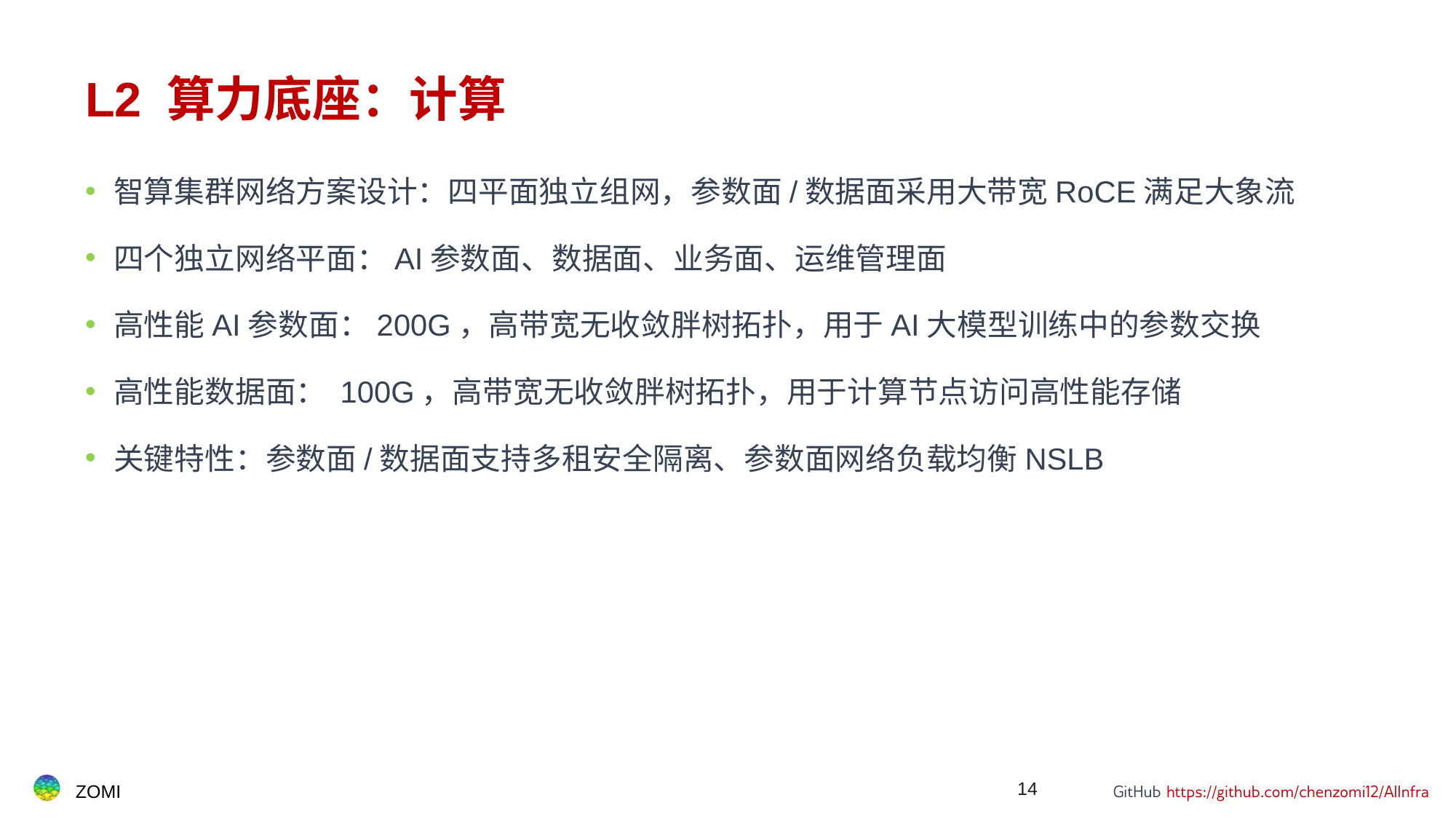

# L2 算力底座：计算
智算集群网络方案设计：四平面独立组网，参数面/数据面采用大带宽RoCE满足大象流
四个独立网络平面：AI参数面、数据面、业务面、运维管理面
高性能AI参数面：200G，高带宽无收敛胖树拓扑，用于AI大模型训练中的参数交换
高性能数据面： 100G，高带宽无收敛胖树拓扑，用于计算节点访问高性能存储
关键特性：参数面/数据面支持多租安全隔离、参数面网络负载均衡NSLB